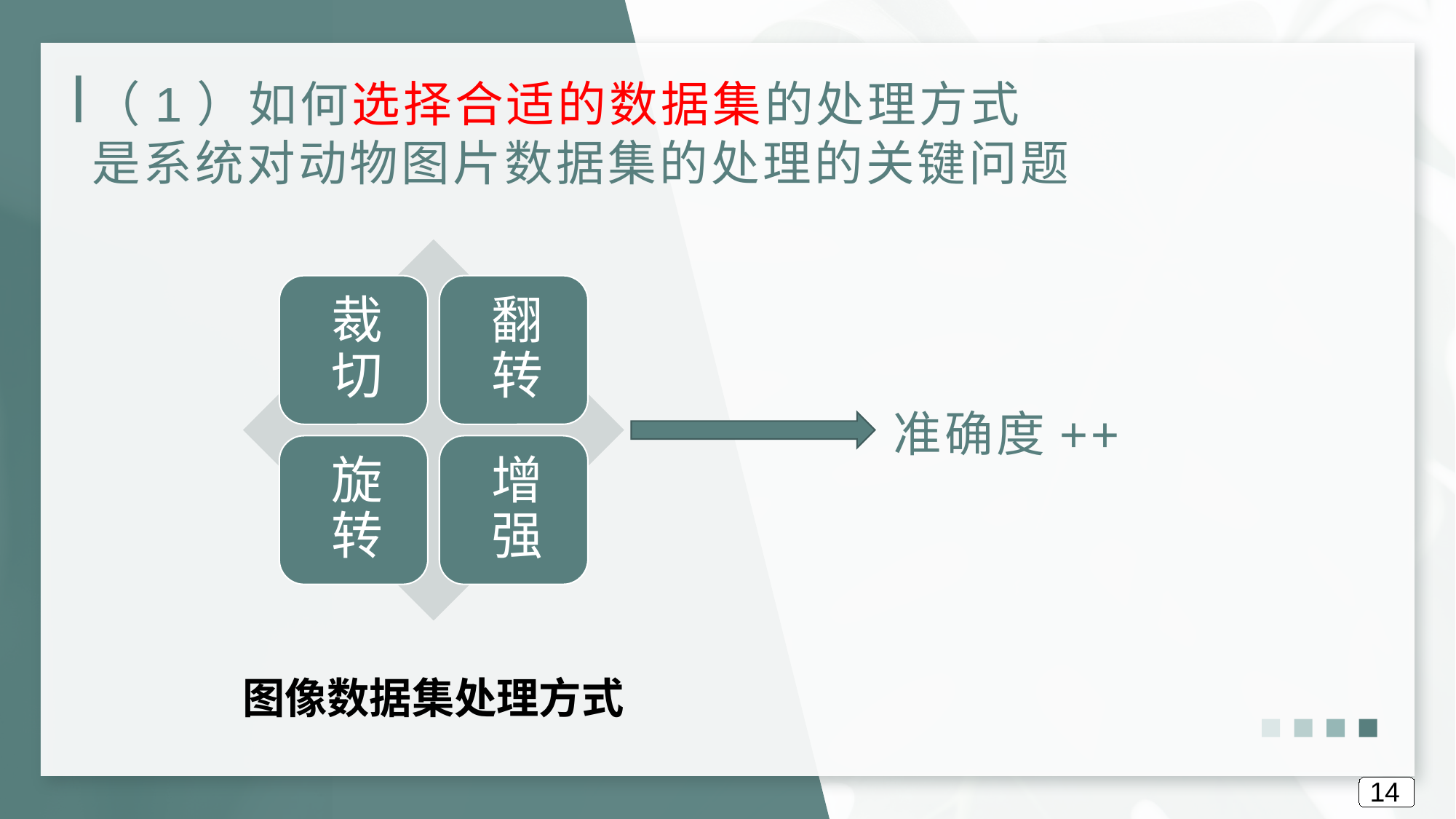

# （1）如何选择合适的数据集的处理方式 是系统对动物图片数据集的处理的关键问题
裁切
翻转
旋转
增强
准确度++

图像数据集处理方式